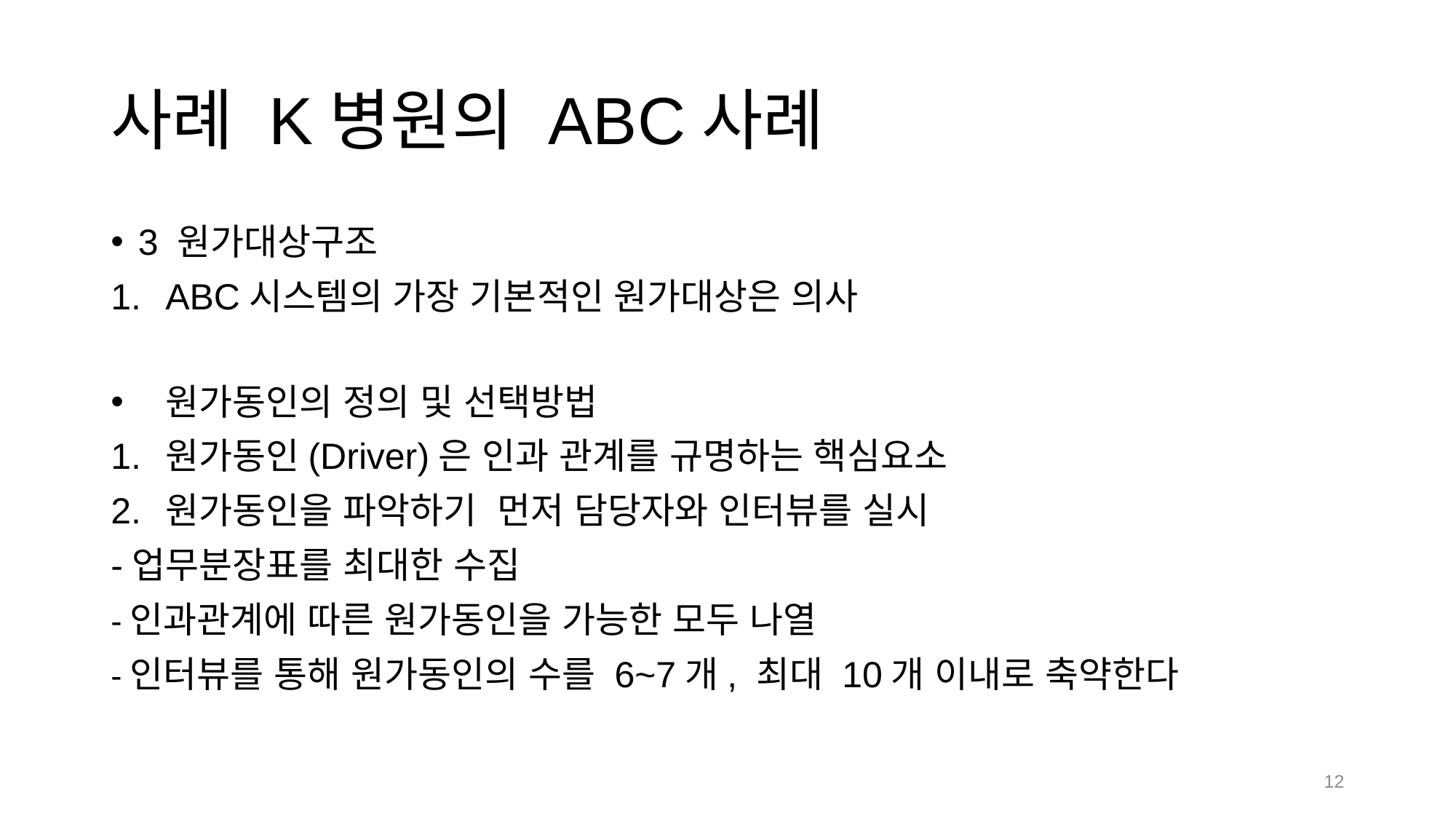

# 사례 K병원의 ABC사례
3 원가대상구조
ABC시스템의 가장 기본적인 원가대상은 의사

원가동인의 정의 및 선택방법
원가동인(Driver)은 인과 관계를 규명하는 핵심요소
원가동인을 파악하기  먼저 담당자와 인터뷰를 실시
-업무분장표를 최대한 수집
-인과관계에 따른 원가동인을 가능한 모두 나열
-인터뷰를 통해 원가동인의 수를 6~7개, 최대 10개 이내로 축약한다

12